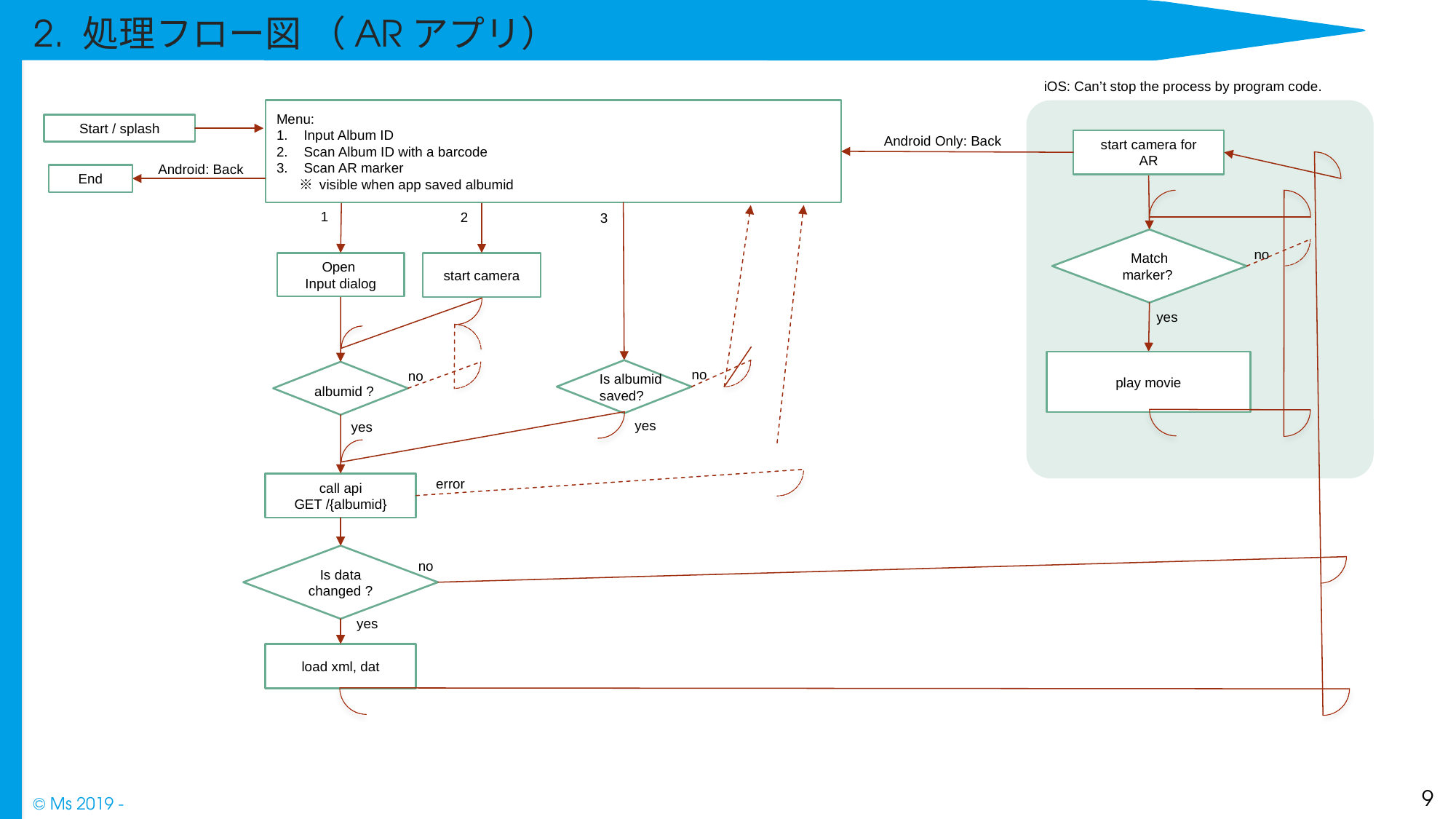

# 2. 処理フロー図 （ARアプリ）
iOS: Can’t stop the process by program code.
Menu:
Input Album ID
Scan Album ID with a barcode
Scan AR marker
　   ※ visible when app saved albumid

Start / splash
Android Only: Back
start camera for
AR

Android: Back
End

1
2
3

Match marker?
no
Open
Input dialog
start camera

yes

play movie

no

no
Is albumid
saved?
albumid ?

yes
yes

error
call api
GET /{albumid}

Is data changed ?
no
yes
load xml, dat

9